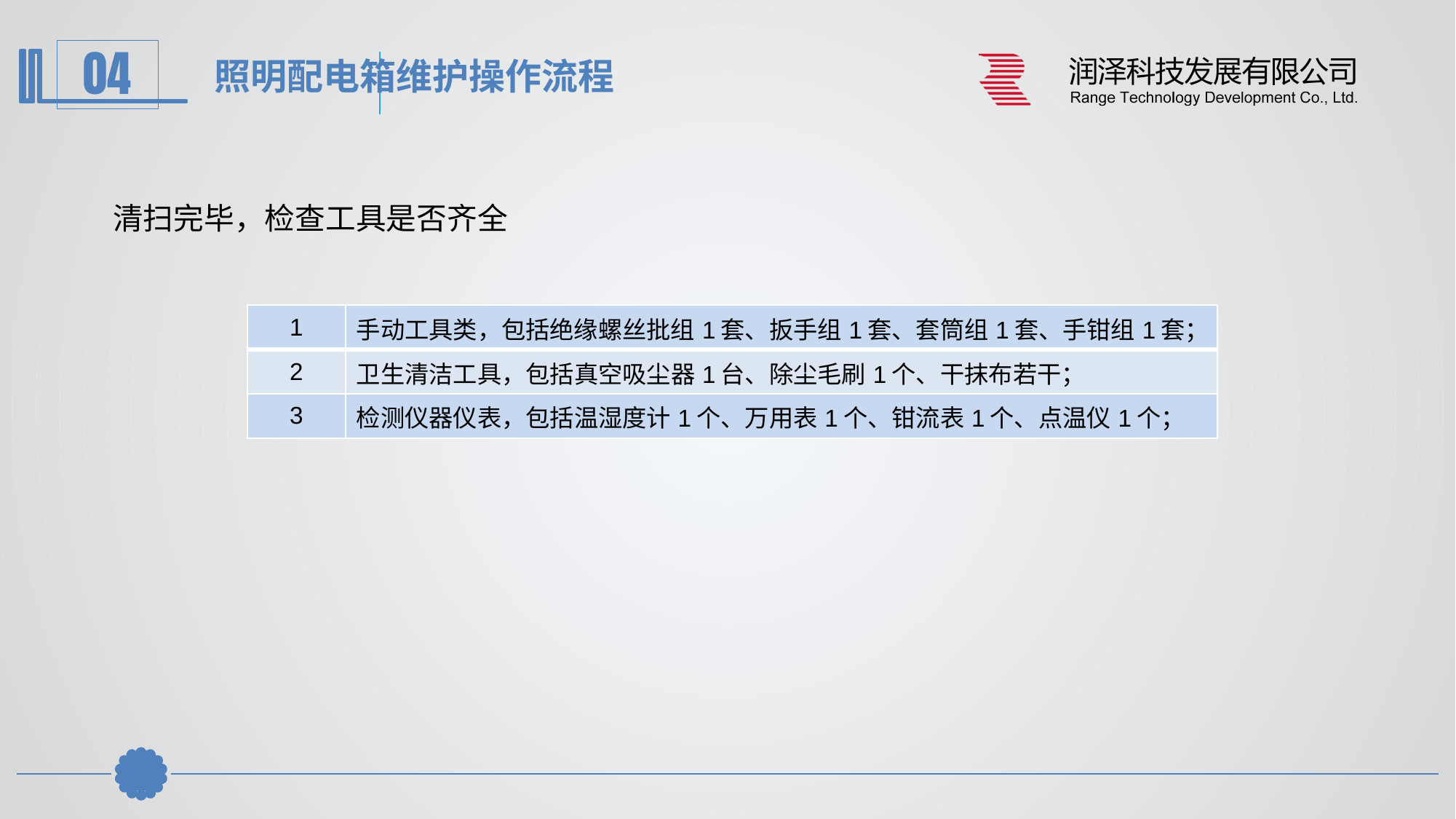

照明配电箱维护操作流程
清扫完毕，检查工具是否齐全
| 1 | 手动工具类，包括绝缘螺丝批组1套、扳手组1套、套筒组1套、手钳组1套； |
| --- | --- |
| 2 | 卫生清洁工具，包括真空吸尘器1台、除尘毛刷1个、干抹布若干； |
| 3 | 检测仪器仪表，包括温湿度计1个、万用表1个、钳流表1个、点温仪1个； |
34